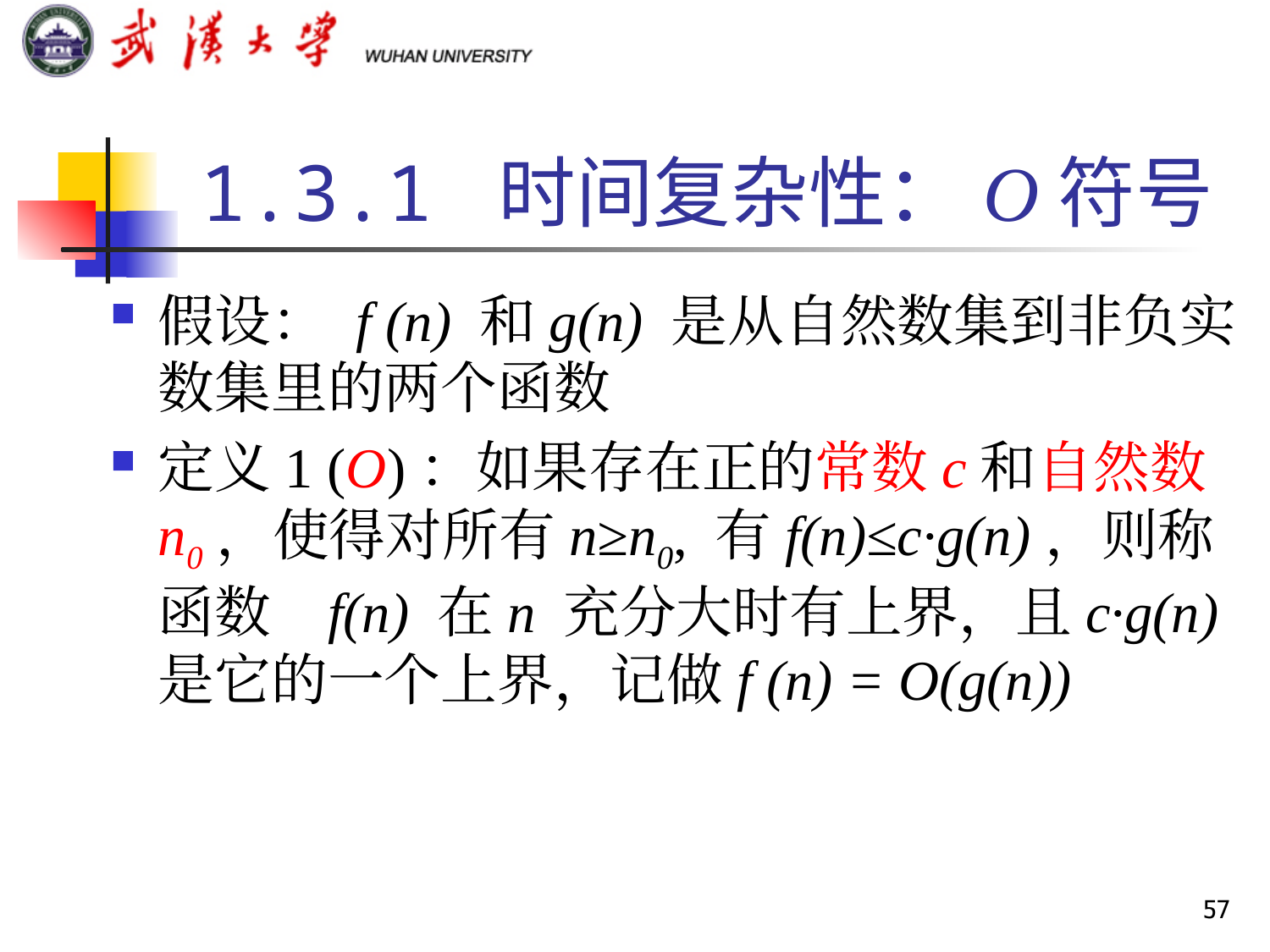

1.3.1 时间复杂性：O符号
假设： f (n) 和g(n) 是从自然数集到非负实数集里的两个函数
定义1 (O)：如果存在正的常数c和自然数n0，使得对所有n≥n0, 有f(n)≤c·g(n)，则称函数   f(n) 在n 充分大时有上界，且c·g(n)是它的一个上界，记做f (n) = O(g(n))
57